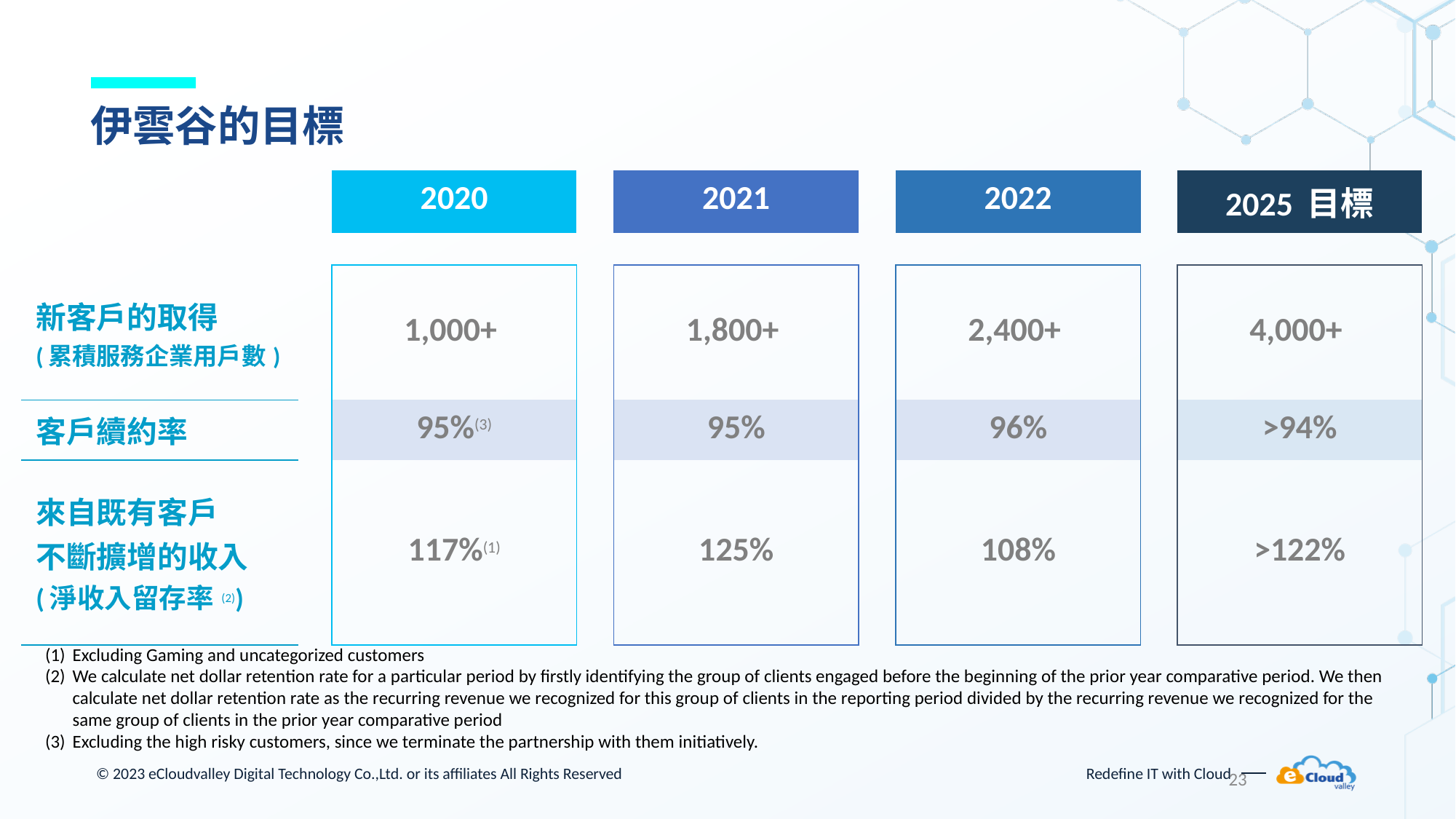

# 伊雲谷的目標
|  |  | 2020 |  | 2021 |  | 2022 |  | 2025 目標 |
| --- | --- | --- | --- | --- | --- | --- | --- | --- |
|  |  |  |  |  |  |  |  |  |
| 新客戶的取得 (累積服務企業用戶數) |  | 1,000+ |  | 1,800+ |  | 2,400+ |  | 4,000+ |
| 客戶續約率 |  | 95%(3) |  | 95% |  | 96% |  | >94% |
| 來自既有客戶 不斷擴增的收入 (淨收入留存率(2)) |  | 117%(1) |  | 125% |  | 108% |  | >122% |
Excluding Gaming and uncategorized customers
We calculate net dollar retention rate for a particular period by firstly identifying the group of clients engaged before the beginning of the prior year comparative period. We then calculate net dollar retention rate as the recurring revenue we recognized for this group of clients in the reporting period divided by the recurring revenue we recognized for the same group of clients in the prior year comparative period
Excluding the high risky customers, since we terminate the partnership with them initiatively.
23